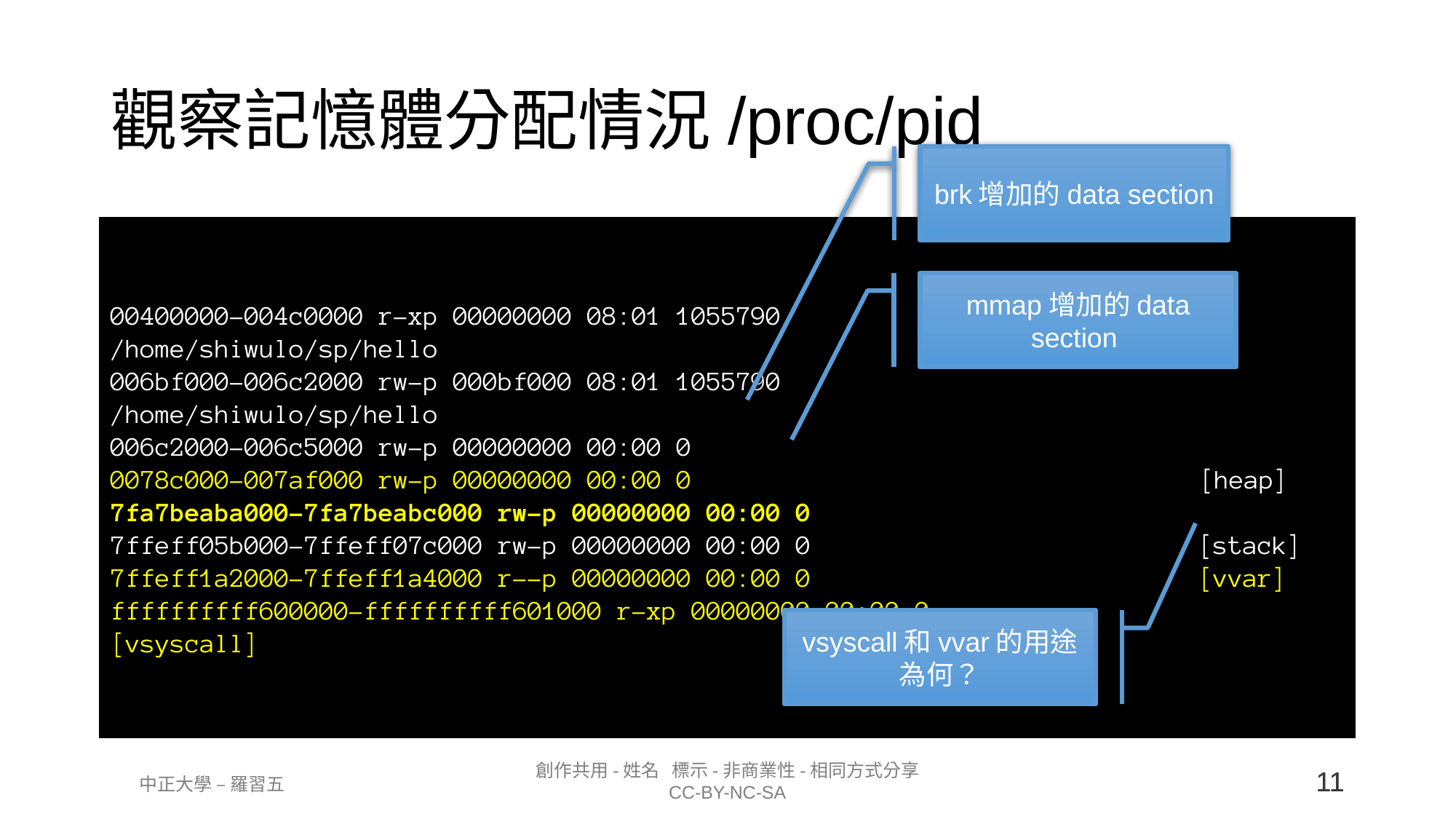

# 觀察記憶體分配情況/proc/pid
brk增加的data section
00400000-004c0000 r-xp 00000000 08:01 1055790                            /home/shiwulo/sp/hello
006bf000-006c2000 rw-p 000bf000 08:01 1055790                            /home/shiwulo/sp/hello
006c2000-006c5000 rw-p 00000000 00:00 0
0078c000-007af000 rw-p 00000000 00:00 0                                  [heap]
7fa7beaba000-7fa7beabc000 rw-p 00000000 00:00 0
7ffeff05b000-7ffeff07c000 rw-p 00000000 00:00 0                          [stack]
7ffeff1a2000-7ffeff1a4000 r--p 00000000 00:00 0                          [vvar]
ffffffffff600000-ffffffffff601000 r-xp 00000000 00:00 0                  [vsyscall]
mmap增加的data section
vsyscall和vvar的用途為何？